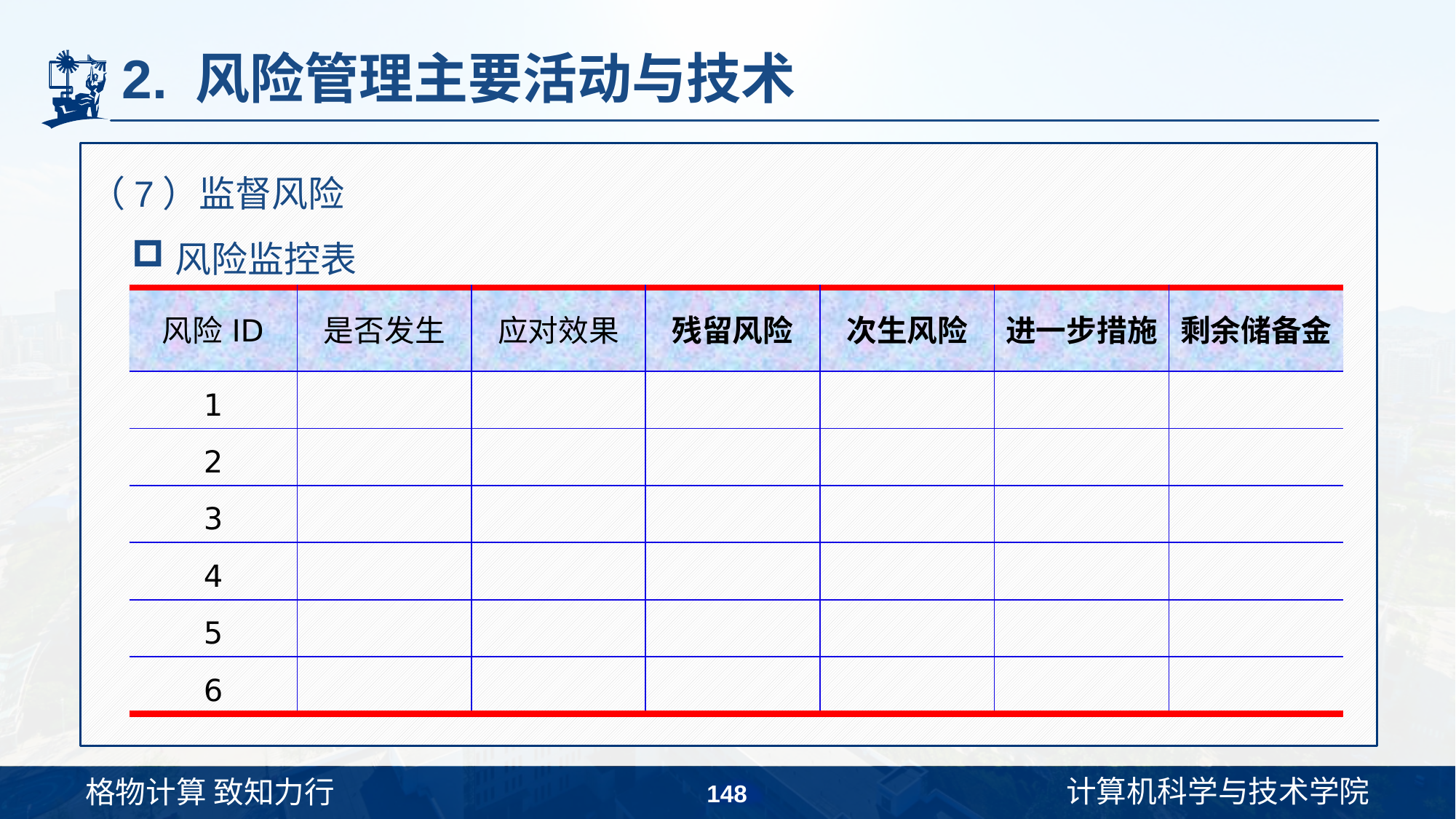

# 2. 风险管理主要活动与技术
（7）监督风险
风险监控表
| 风险ID | 是否发生 | 应对效果 | 残留风险 | 次生风险 | 进一步措施 | 剩余储备金 |
| --- | --- | --- | --- | --- | --- | --- |
| 1 |  |  |  |  |  |  |
| 2 |  |  |  |  |  |  |
| 3 |  |  |  |  |  |  |
| 4 |  |  |  |  |  |  |
| 5 |  |  |  |  |  |  |
| 6 |  |  |  |  |  |  |
148